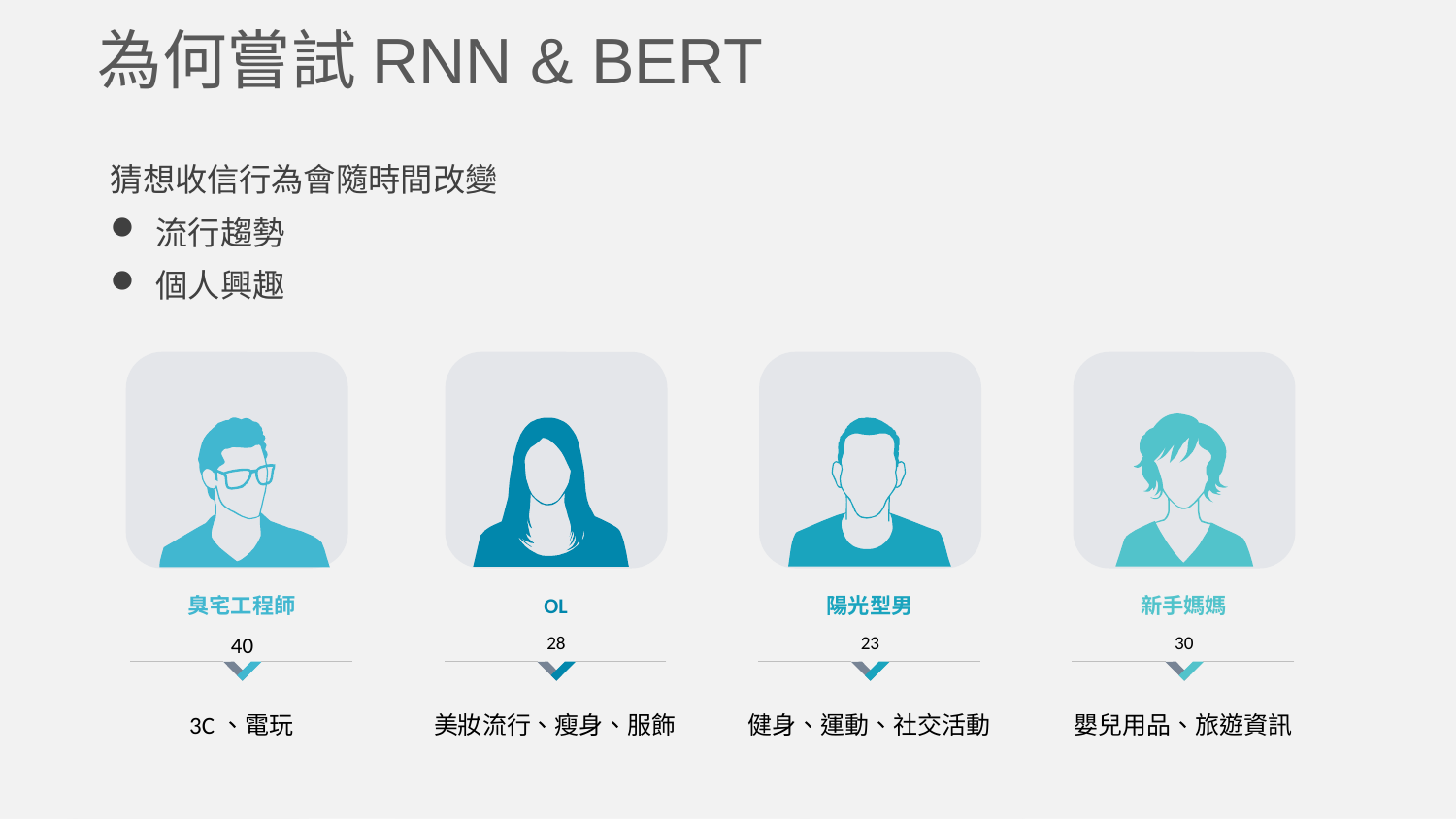

為何嘗試RNN & BERT
猜想收信行為會隨時間改變
流行趨勢
個人興趣

臭宅工程師
40

3C、電玩

OL
28

美妝流行、瘦身、服飾

陽光型男
23

健身、運動、社交活動

新手媽媽
30

嬰兒用品、旅遊資訊